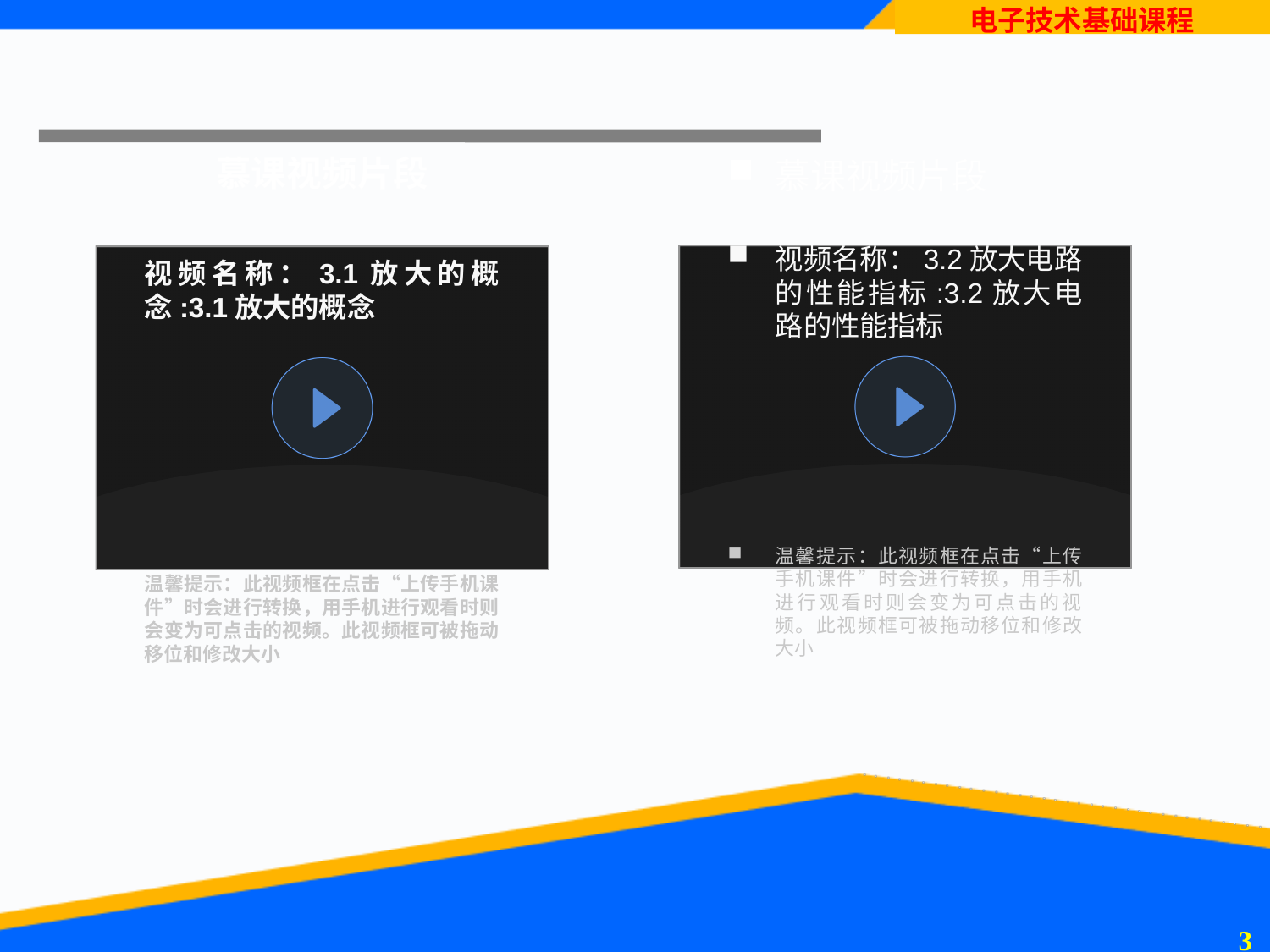

#
慕课视频片段

视频名称：3.2放大电路的性能指标:3.2放大电路的性能指标

温馨提示：此视频框在点击“上传手机课件”时会进行转换，用手机进行观看时则会变为可点击的视频。此视频框可被拖动移位和修改大小
慕课视频片段

视频名称：3.1放大的概念:3.1放大的概念

温馨提示：此视频框在点击“上传手机课件”时会进行转换，用手机进行观看时则会变为可点击的视频。此视频框可被拖动移位和修改大小
3